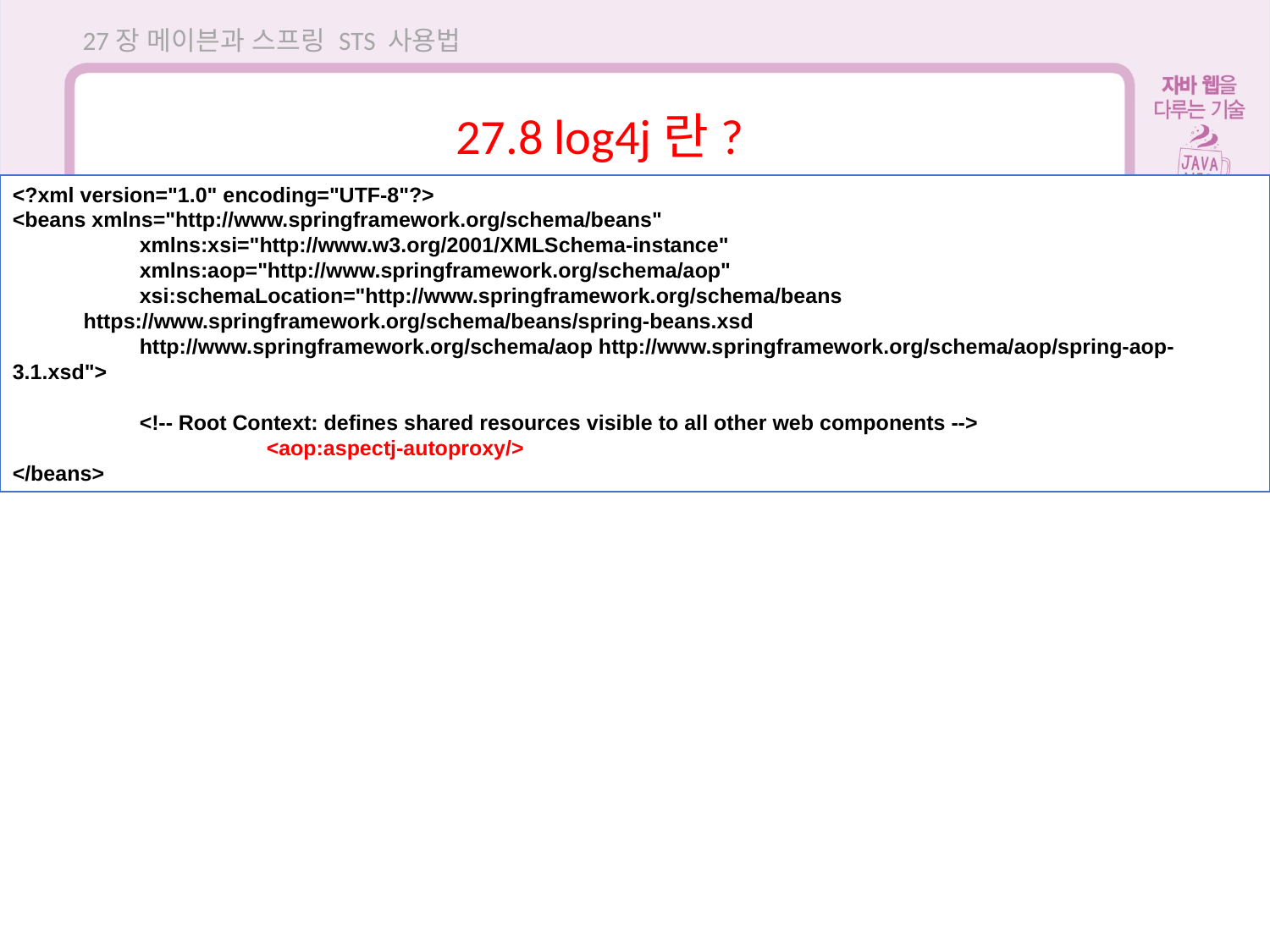

27장 메이븐과 스프링 STS 사용법
27.8 log4j란?
<?xml version="1.0" encoding="UTF-8"?>
<beans xmlns="http://www.springframework.org/schema/beans"
	xmlns:xsi="http://www.w3.org/2001/XMLSchema-instance"
	xmlns:aop="http://www.springframework.org/schema/aop"
	xsi:schemaLocation="http://www.springframework.org/schema/beans
            https://www.springframework.org/schema/beans/spring-beans.xsd
	http://www.springframework.org/schema/aop http://www.springframework.org/schema/aop/spring-aop-3.1.xsd">

	<!-- Root Context: defines shared resources visible to all other web components -->
		<aop:aspectj-autoproxy/>
</beans>